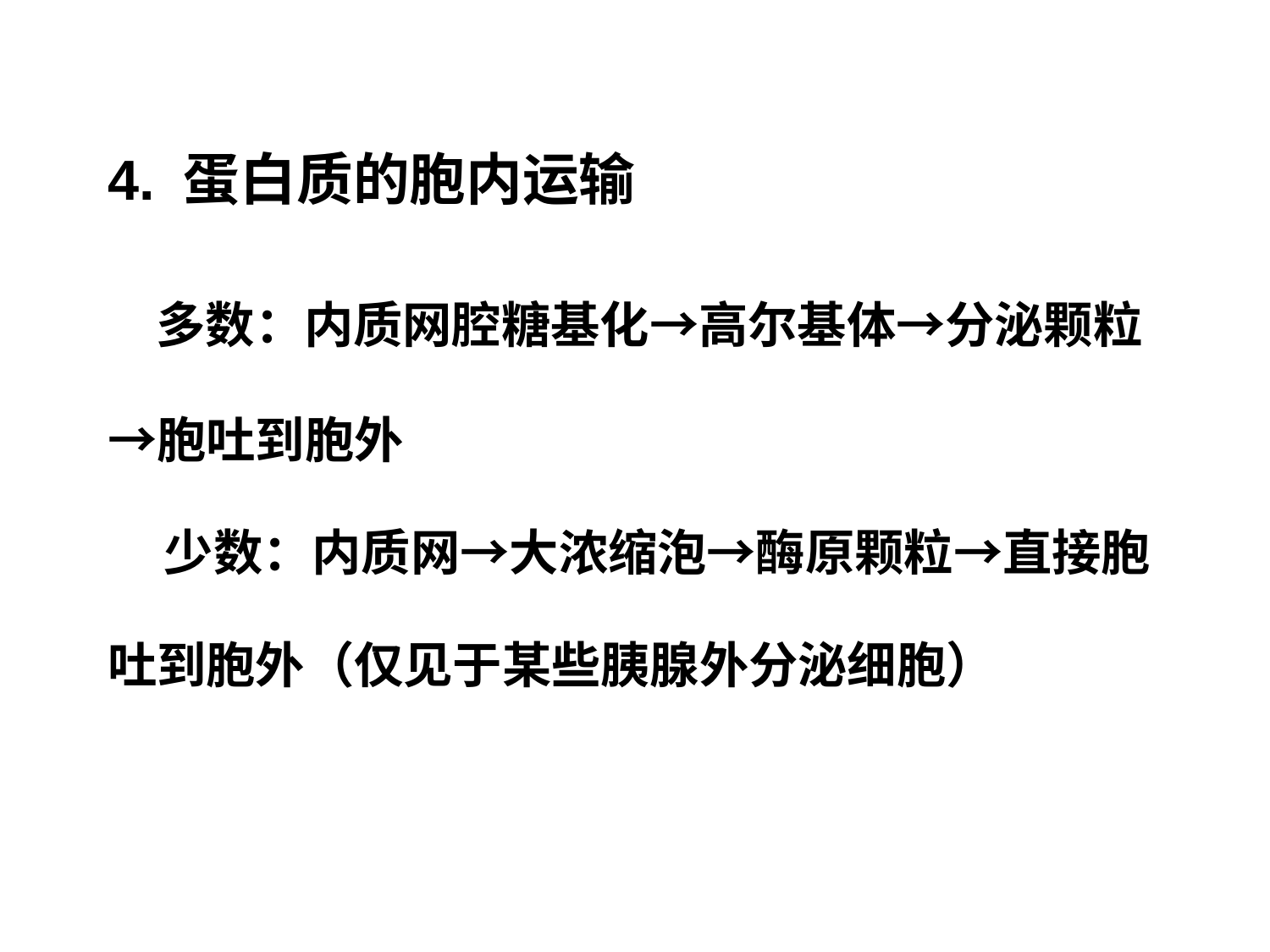

4. 蛋白质的胞内运输
   多数：内质网腔糖基化→高尔基体→分泌颗粒→胞吐到胞外
    少数：内质网→大浓缩泡→酶原颗粒→直接胞吐到胞外（仅见于某些胰腺外分泌细胞）